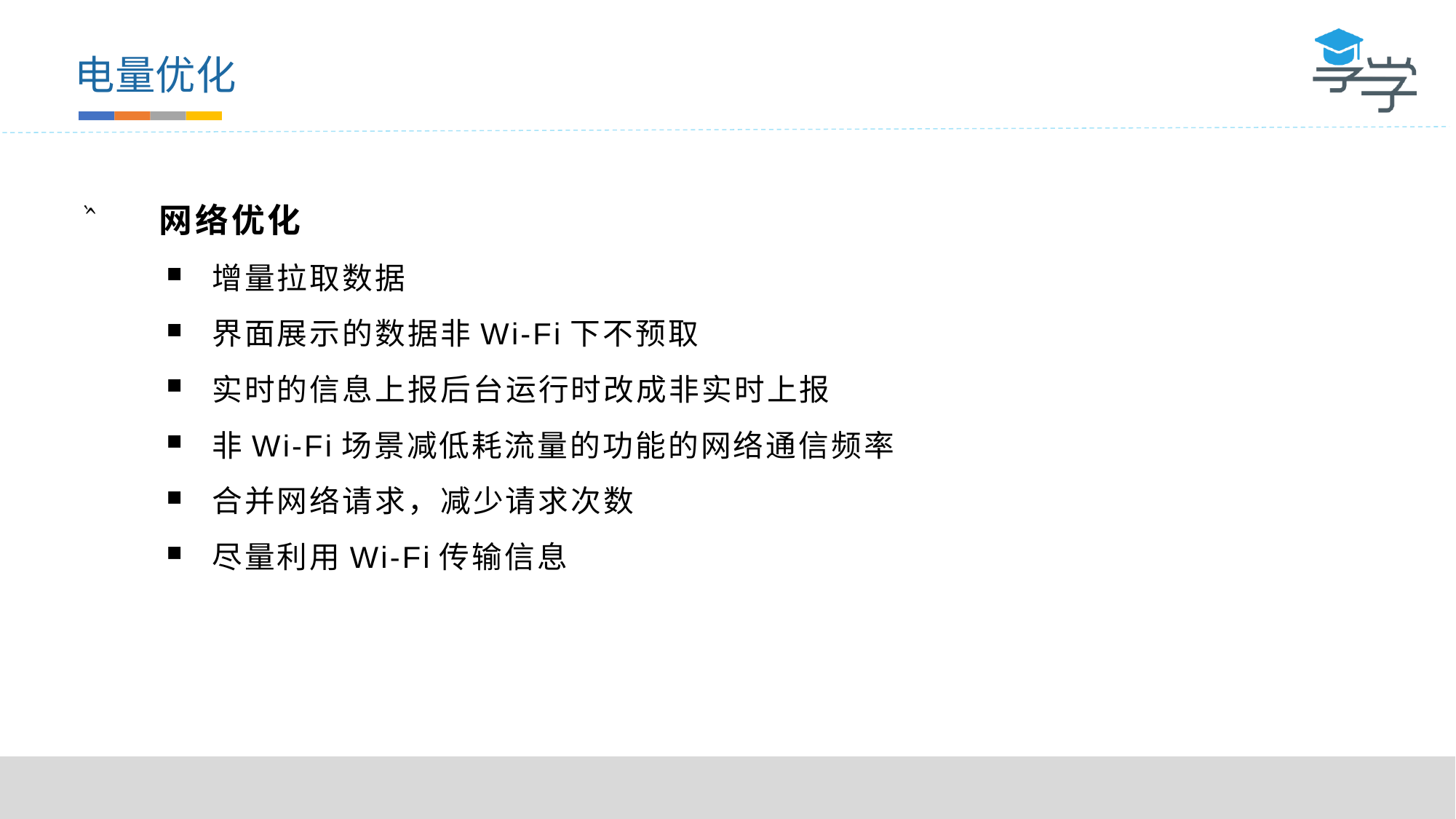

电量优化

网络优化
增量拉取数据
界面展示的数据非Wi-Fi下不预取
实时的信息上报后台运行时改成非实时上报
非Wi-Fi场景减低耗流量的功能的网络通信频率
合并网络请求，减少请求次数
尽量利用Wi-Fi传输信息